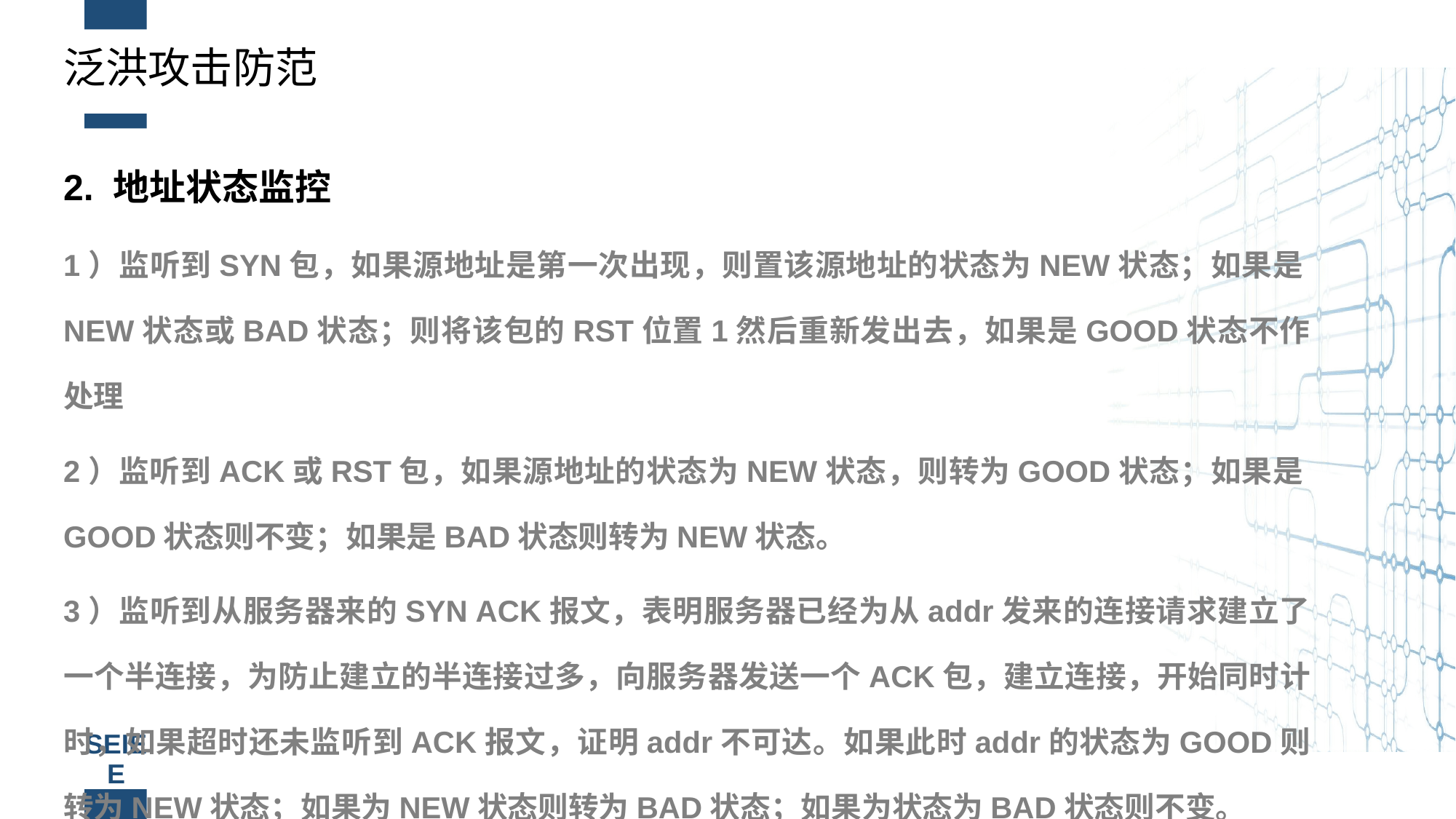

泛洪攻击防范
2. 地址状态监控
1）监听到SYN包，如果源地址是第一次出现，则置该源地址的状态为NEW状态；如果是NEW状态或BAD状态；则将该包的RST位置1然后重新发出去，如果是GOOD状态不作处理
2）监听到ACK或RST包，如果源地址的状态为NEW状态，则转为GOOD状态；如果是GOOD状态则不变；如果是BAD状态则转为NEW状态。
3）监听到从服务器来的SYN ACK报文，表明服务器已经为从addr发来的连接请求建立了一个半连接，为防止建立的半连接过多，向服务器发送一个ACK包，建立连接，开始同时计时，如果超时还未监听到ACK报文，证明addr不可达。如果此时addr的状态为GOOD则转为NEW状态；如果为NEW状态则转为BAD状态；如果为状态为BAD状态则不变。